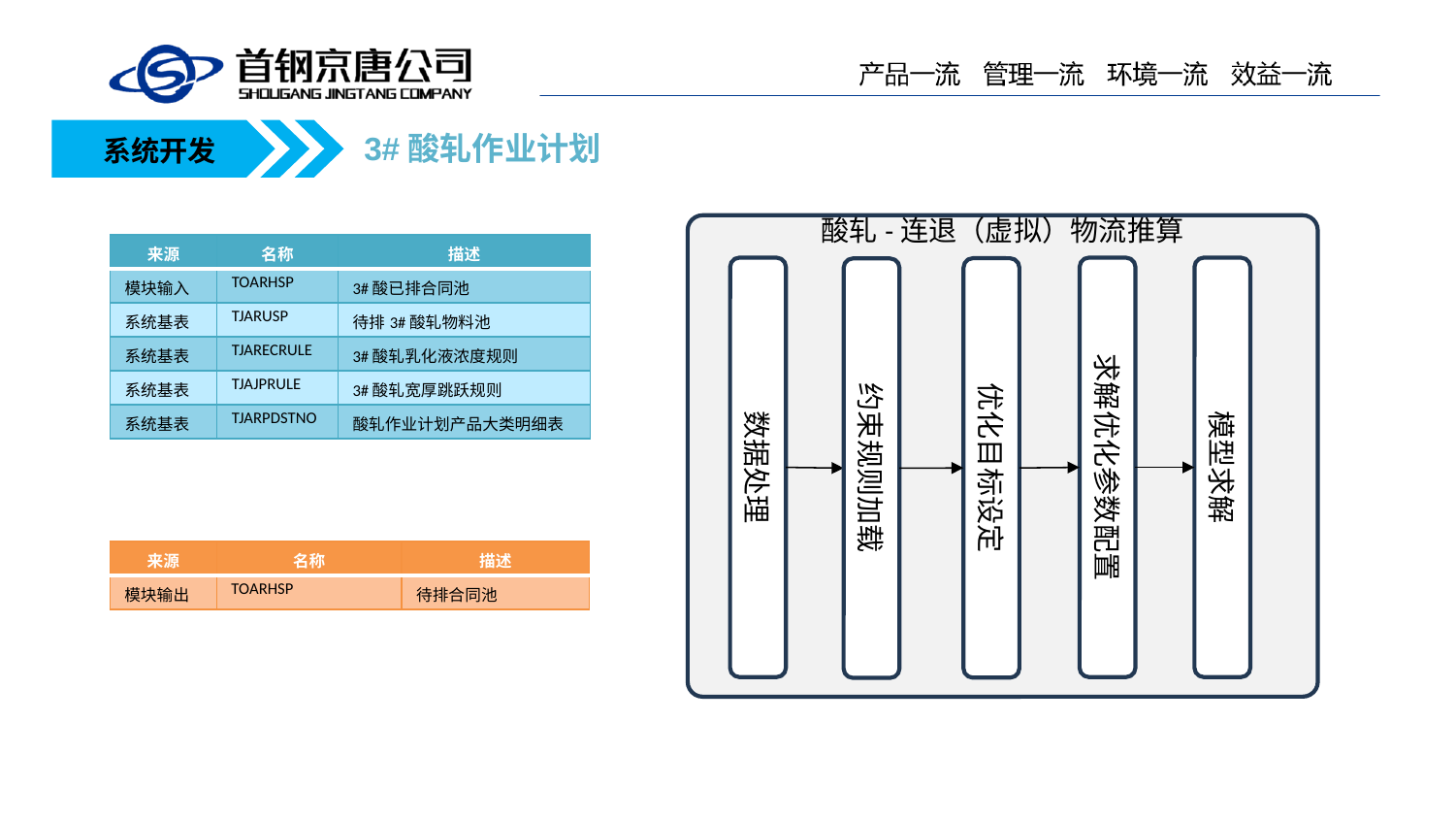

3#酸轧作业计划
系统开发
酸轧-连退（虚拟）物流推算
| 来源 | 名称 | 描述 |
| --- | --- | --- |
| 模块输入 | TOARHSP | 3#酸已排合同池 |
| 系统基表 | TJARUSP | 待排3#酸轧物料池 |
| 系统基表 | TJARECRULE | 3#酸轧乳化液浓度规则 |
| 系统基表 | TJAJPRULE | 3#酸轧宽厚跳跃规则 |
| 系统基表 | TJARPDSTNO | 酸轧作业计划产品大类明细表 |
求解优化参数配置
模型求解
数据处理
优化目标设定
约束规则加载
| 来源 | 名称 | 描述 |
| --- | --- | --- |
| 模块输出 | TOARHSP | 待排合同池 |